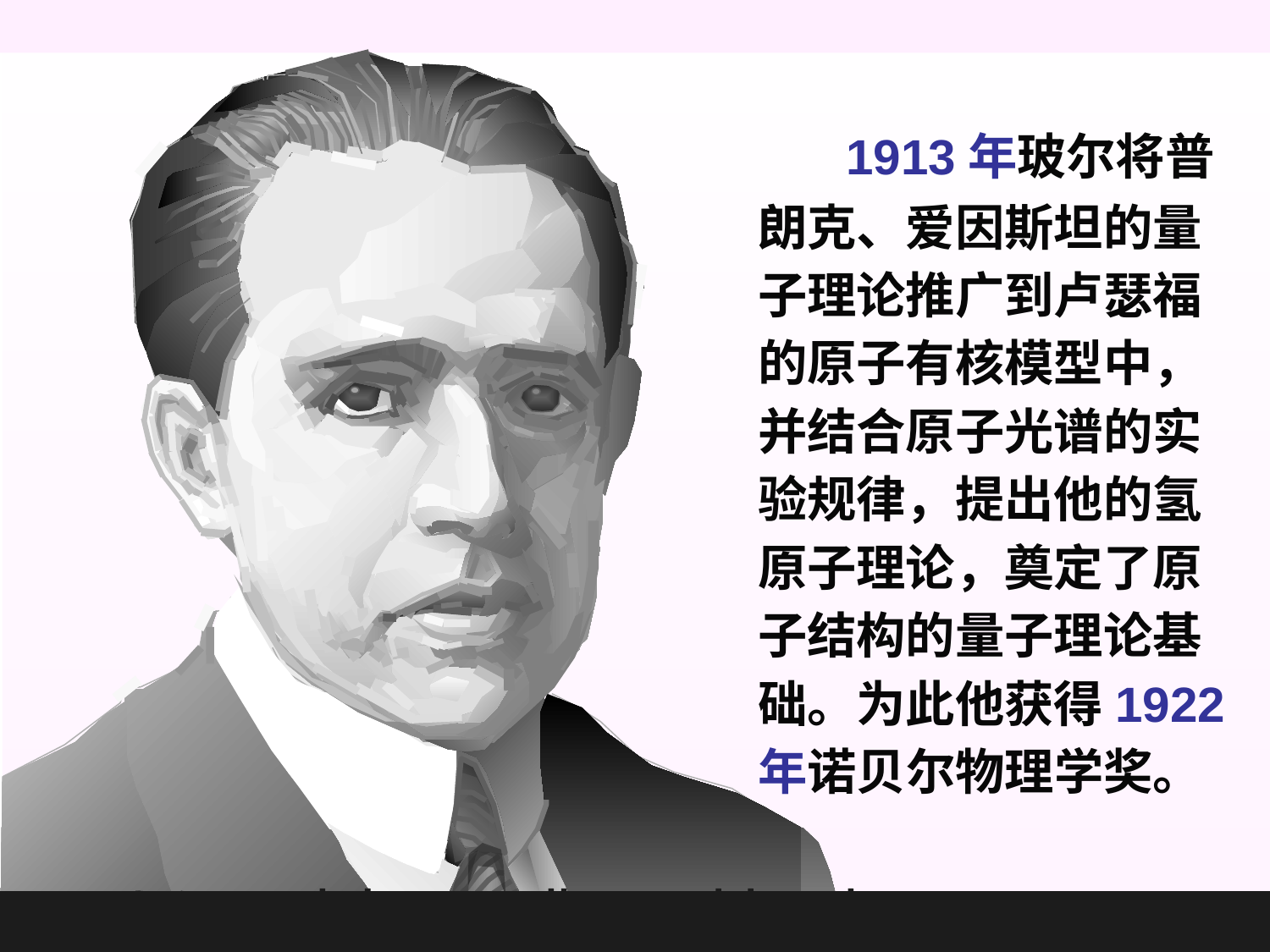

Niels Henrik  Darid Bohr
Niels Henrik  Darid Bohr
玻尔
玻尔
1885-1962
1885-1962

     1913年玻尔将普朗克、爱因斯坦的量子理论推广到卢瑟福的原子有核模型中，并结合原子光谱的实验规律，提出他的氢原子理论，奠定了原子结构的量子理论基础。为此他获得1922年诺贝尔物理学奖。